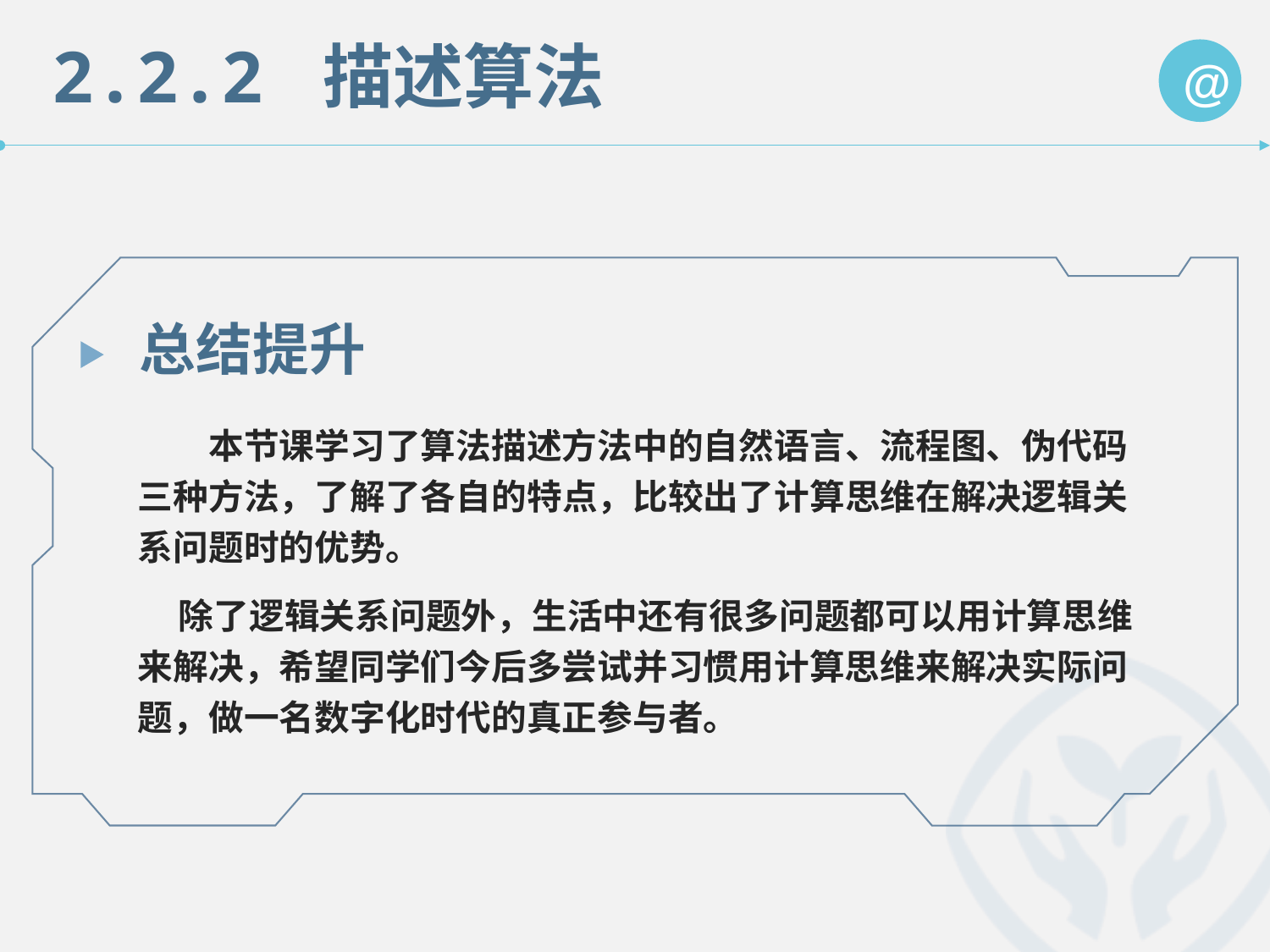

总结提升

　　本节课学习了算法描述方法中的自然语言、流程图、伪代码三种方法，了解了各自的特点，比较出了计算思维在解决逻辑关系问题时的优势。
    除了逻辑关系问题外，生活中还有很多问题都可以用计算思维来解决，希望同学们今后多尝试并习惯用计算思维来解决实际问题，做一名数字化时代的真正参与者。